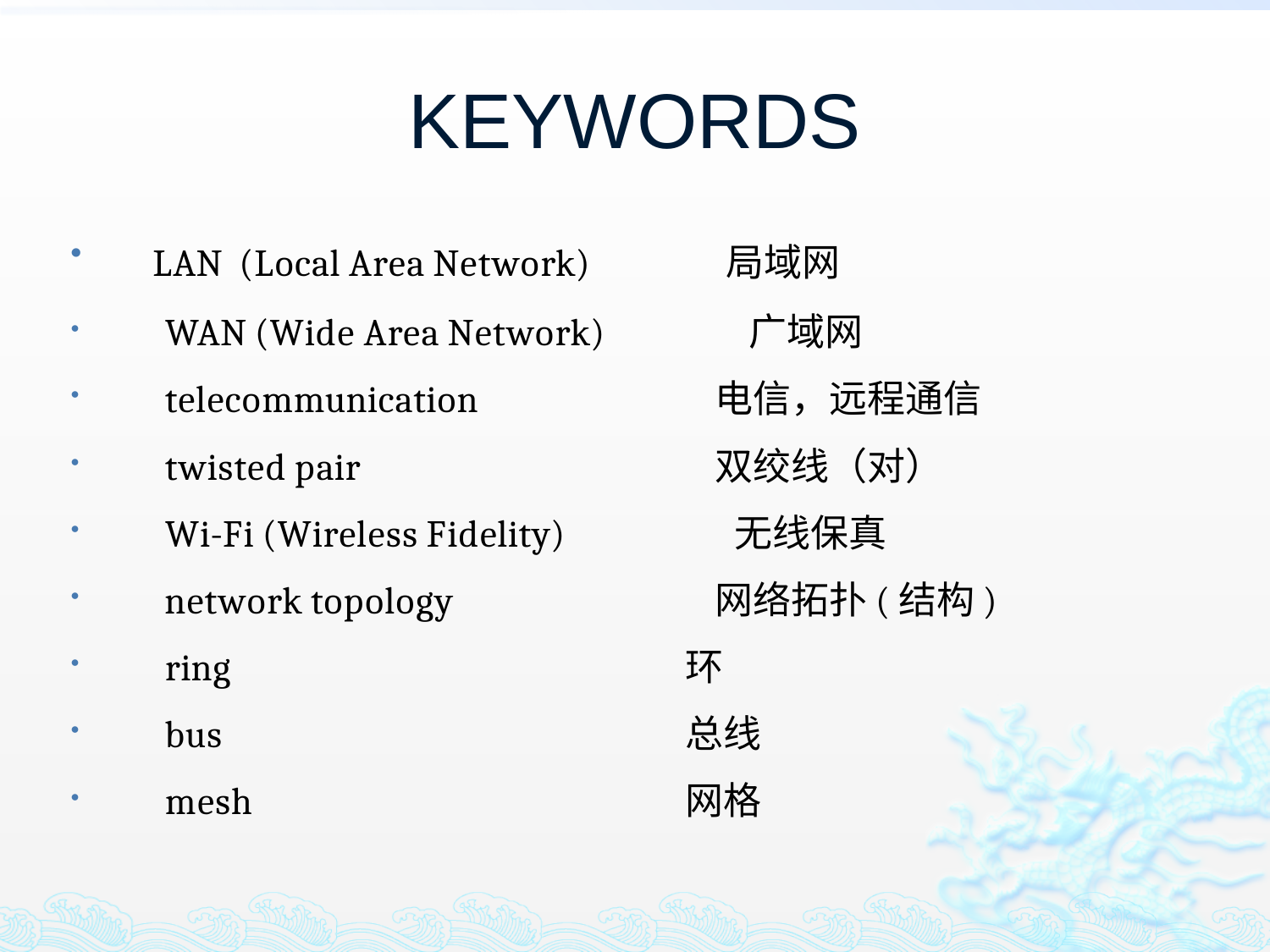

# KEYWORDS
   LAN  (Local Area Network)               局域网
　WAN (Wide Area Network)                广域网
　telecommunication                       	  电信，远程通信
　twisted pair                             	  双绞线（对）
　Wi-Fi (Wireless Fidelity)                   无线保真
　network topology                        	  网络拓扑(结构)
　ring                                    	            环
　bus                                    	            总线
　mesh                                   	            网格